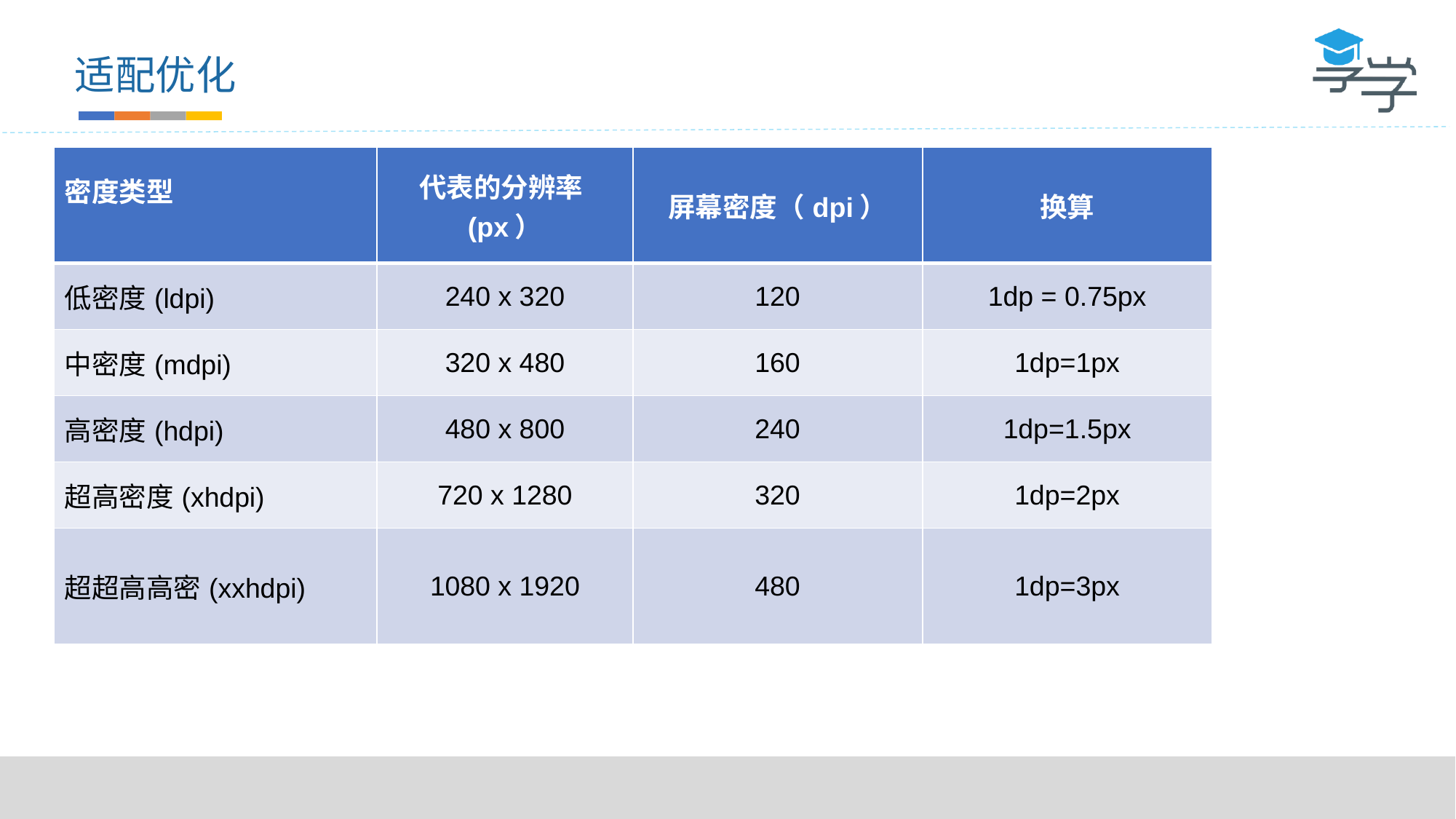

适配优化

| 密度类型 | 代表的分辨率(px） | 屏幕密度（dpi） | 换算 |
| --- | --- | --- | --- |
| 低密度(ldpi) | 240 x 320 | 120 | 1dp = 0.75px |
| 中密度(mdpi) | 320 x 480 | 160 | 1dp=1px |
| 高密度(hdpi) | 480 x 800 | 240 | 1dp=1.5px |
| 超高密度(xhdpi) | 720 x 1280 | 320 | 1dp=2px |
| 超超高高密(xxhdpi) | 1080 x 1920 | 480 | 1dp=3px |